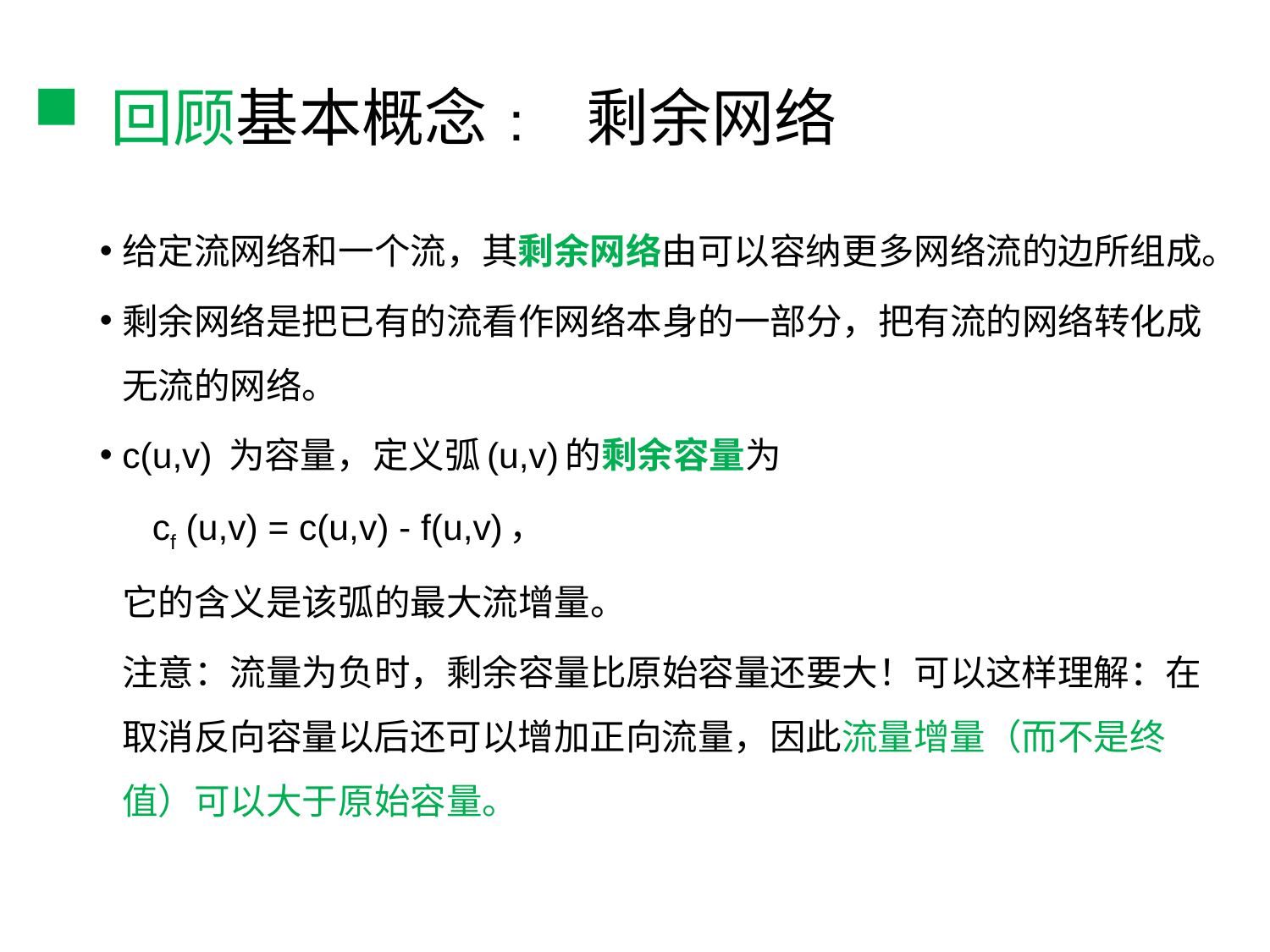

# 回顾基本概念: 剩余网络
给定流网络和一个流，其剩余网络由可以容纳更多网络流的边所组成。
剩余网络是把已有的流看作网络本身的一部分，把有流的网络转化成无流的网络。
c(u,v) 为容量，定义弧(u,v)的剩余容量为
			   cf (u,v) = c(u,v) - f(u,v)，
	它的含义是该弧的最大流增量。
	注意：流量为负时，剩余容量比原始容量还要大！可以这样理解：在取消反向容量以后还可以增加正向流量，因此流量增量（而不是终值）可以大于原始容量。